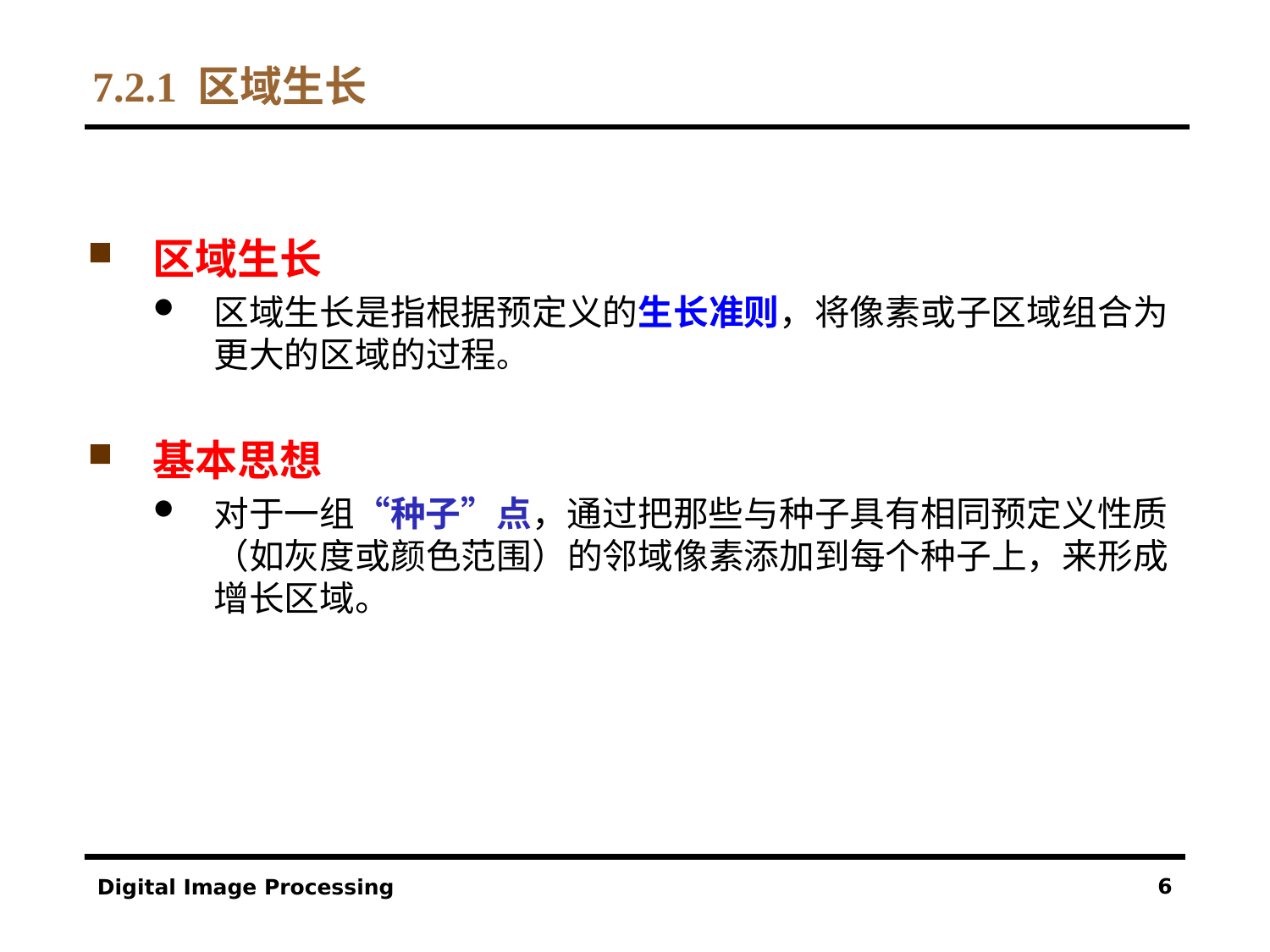

# 7.2.1 区域生长
区域生长
区域生长是指根据预定义的生长准则，将像素或子区域组合为更大的区域的过程。

基本思想
对于一组“种子”点，通过把那些与种子具有相同预定义性质（如灰度或颜色范围）的邻域像素添加到每个种子上，来形成增长区域。
6
Digital Image Processing